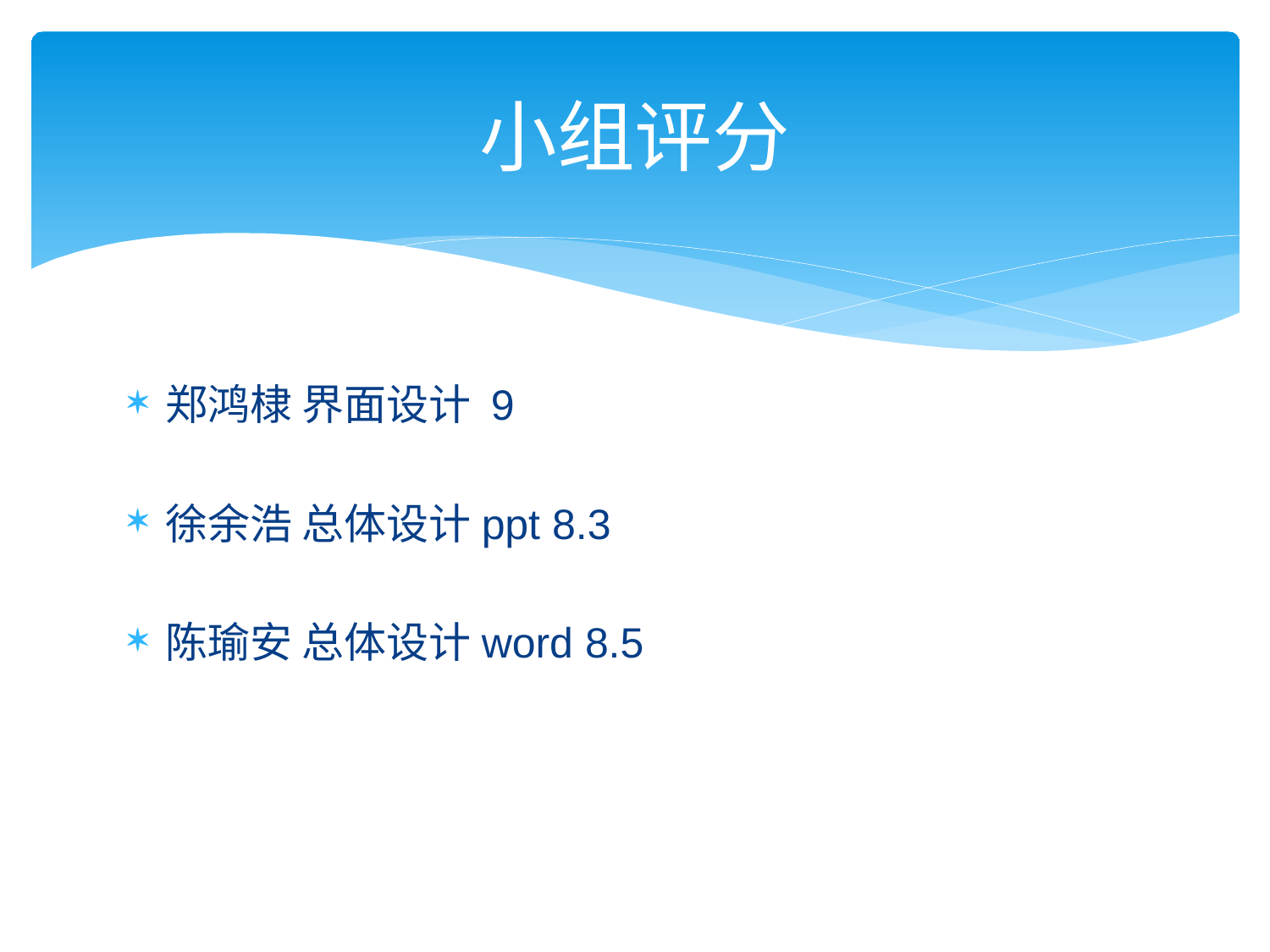

# 小组评分
郑鸿棣 界面设计 9

徐余浩 总体设计ppt 8.3

陈瑜安 总体设计word 8.5